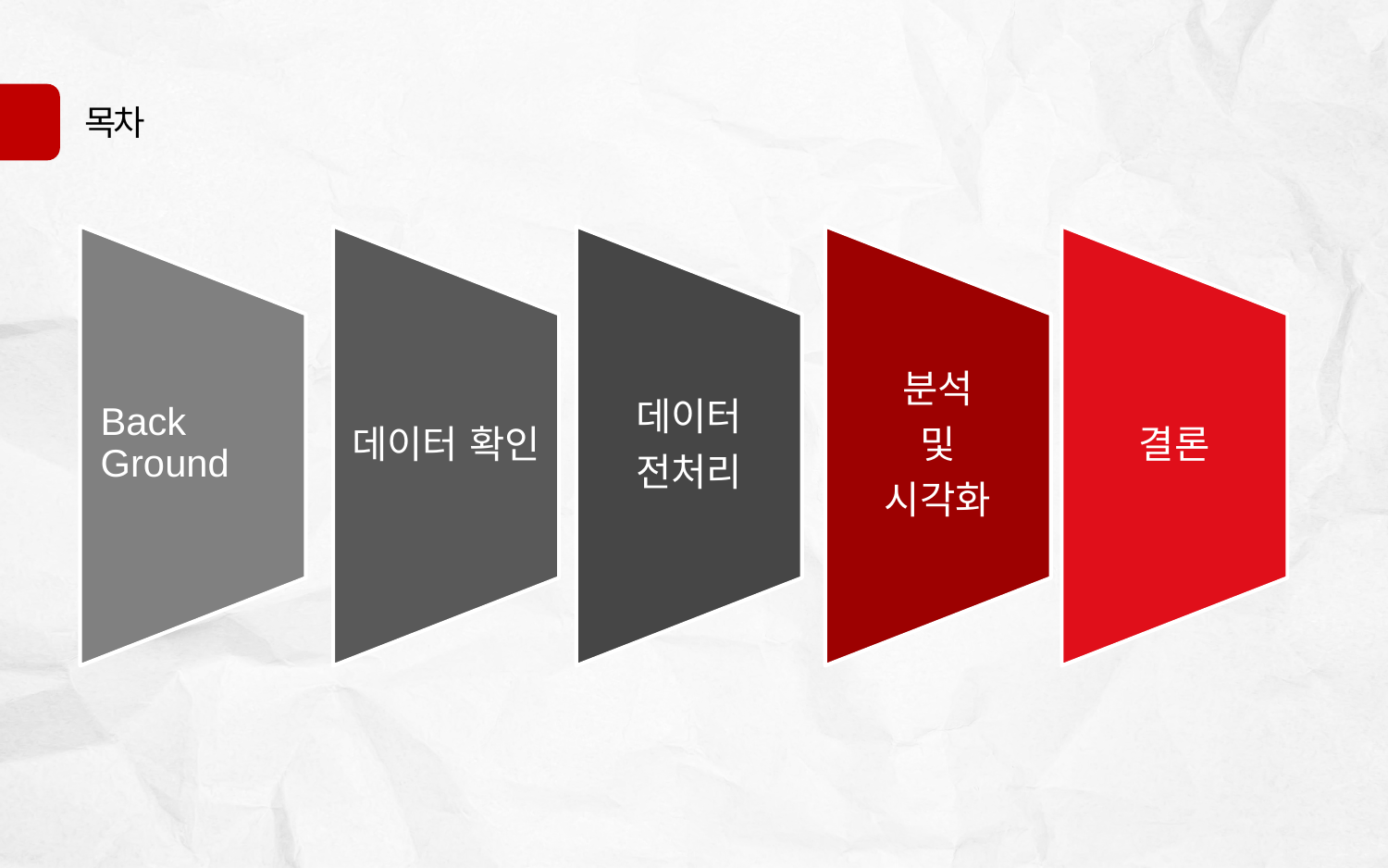

목차

Back Ground

데이터 확인
데이터
전처리
분석
및
시각화
결론